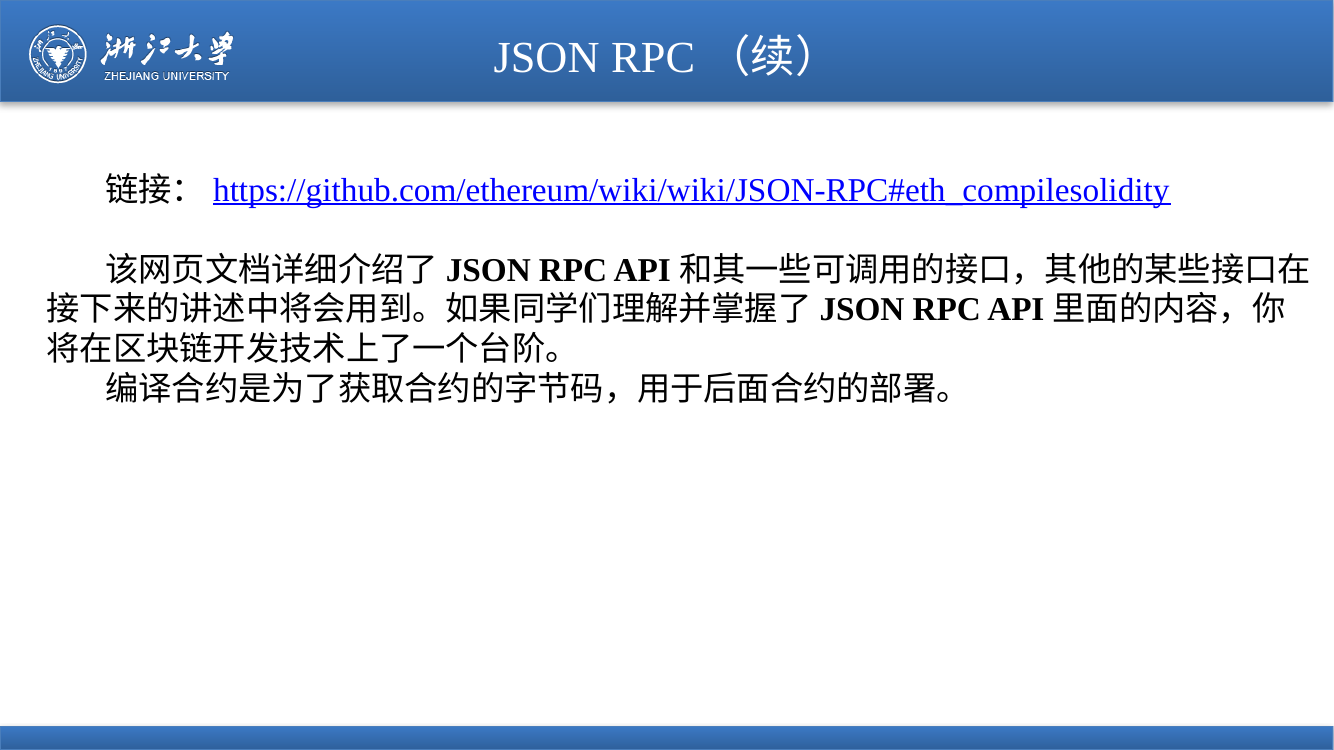

# JSON RPC（续）
链接：https://github.com/ethereum/wiki/wiki/JSON-RPC#eth_compilesolidity

该网页文档详细介绍了JSON RPC API和其一些可调用的接口，其他的某些接口在接下来的讲述中将会用到。如果同学们理解并掌握了JSON RPC API里面的内容，你将在区块链开发技术上了一个台阶。
编译合约是为了获取合约的字节码，用于后面合约的部署。